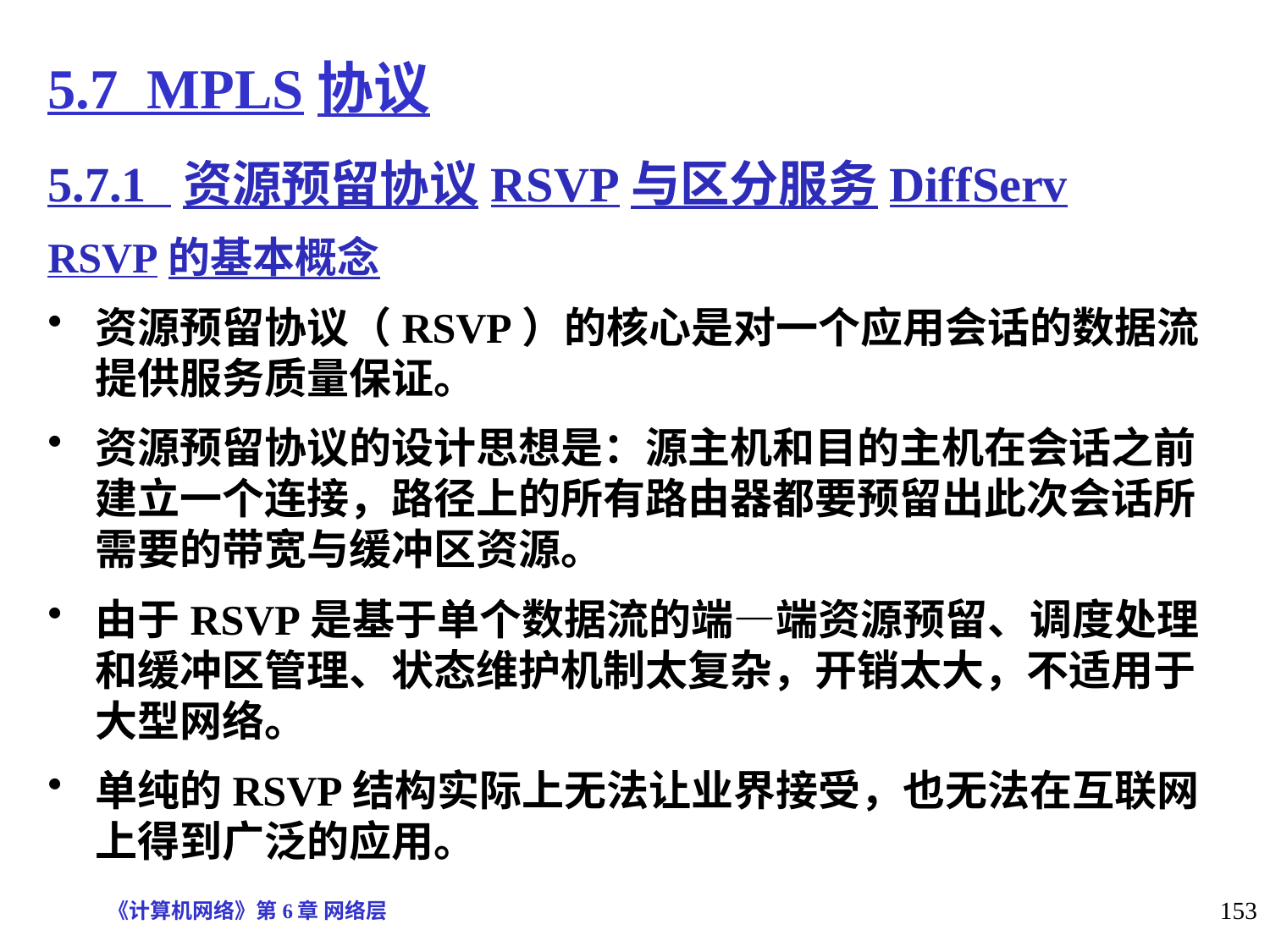

# 5.7  MPLS协议
5.7.1  资源预留协议RSVP与区分服务DiffServ
RSVP的基本概念
资源预留协议（RSVP）的核心是对一个应用会话的数据流提供服务质量保证。
资源预留协议的设计思想是：源主机和目的主机在会话之前建立一个连接，路径上的所有路由器都要预留出此次会话所需要的带宽与缓冲区资源。
由于RSVP是基于单个数据流的端—端资源预留、调度处理和缓冲区管理、状态维护机制太复杂，开销太大，不适用于大型网络。
单纯的RSVP结构实际上无法让业界接受，也无法在互联网上得到广泛的应用。

《计算机网络》第6章 网络层
153